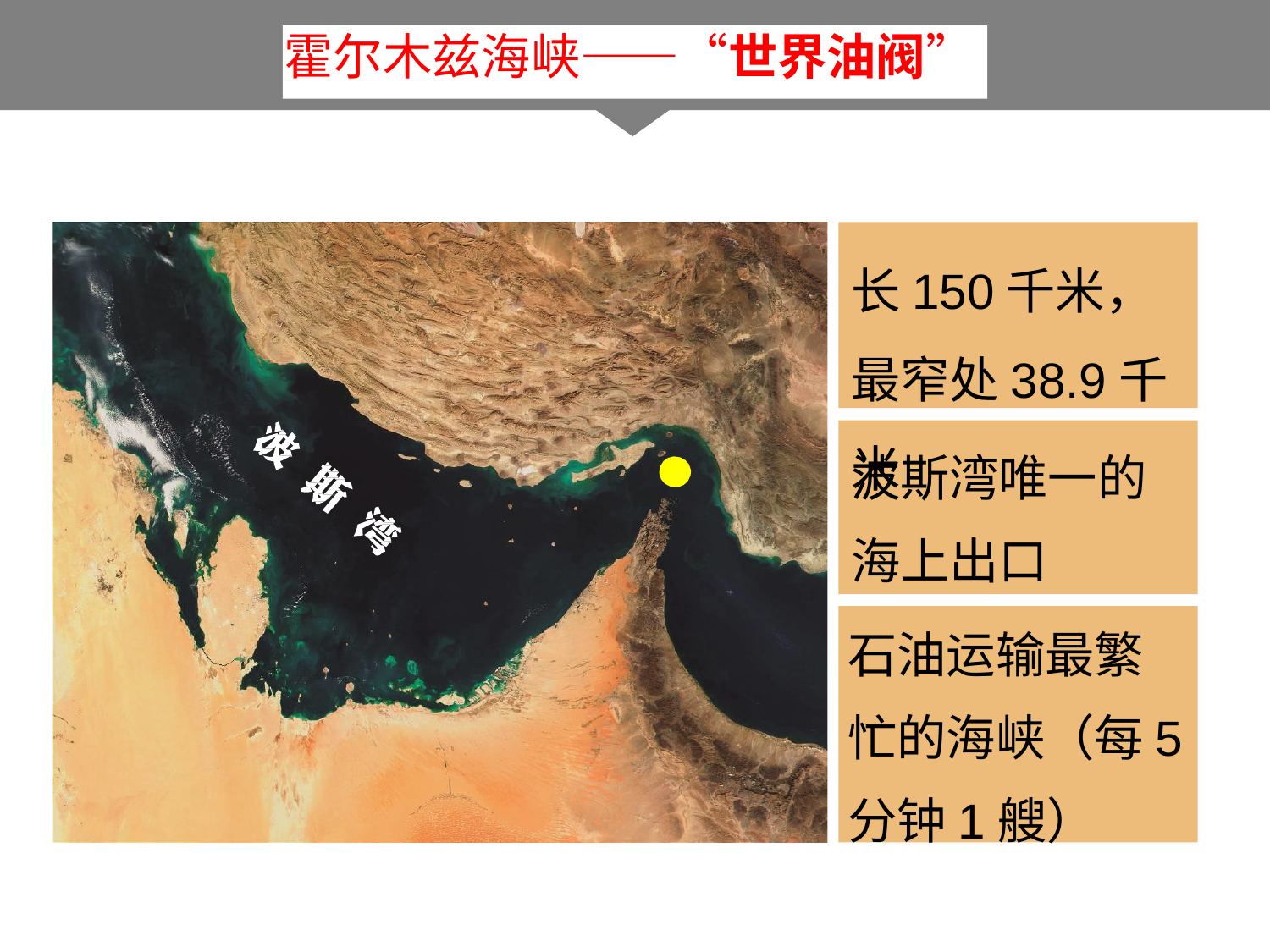

霍尔木兹海峡——“世界油阀”

长150千米，最窄处38.9千米
波斯湾唯一的海上出口

石油运输最繁忙的海峡（每5分钟1艘）